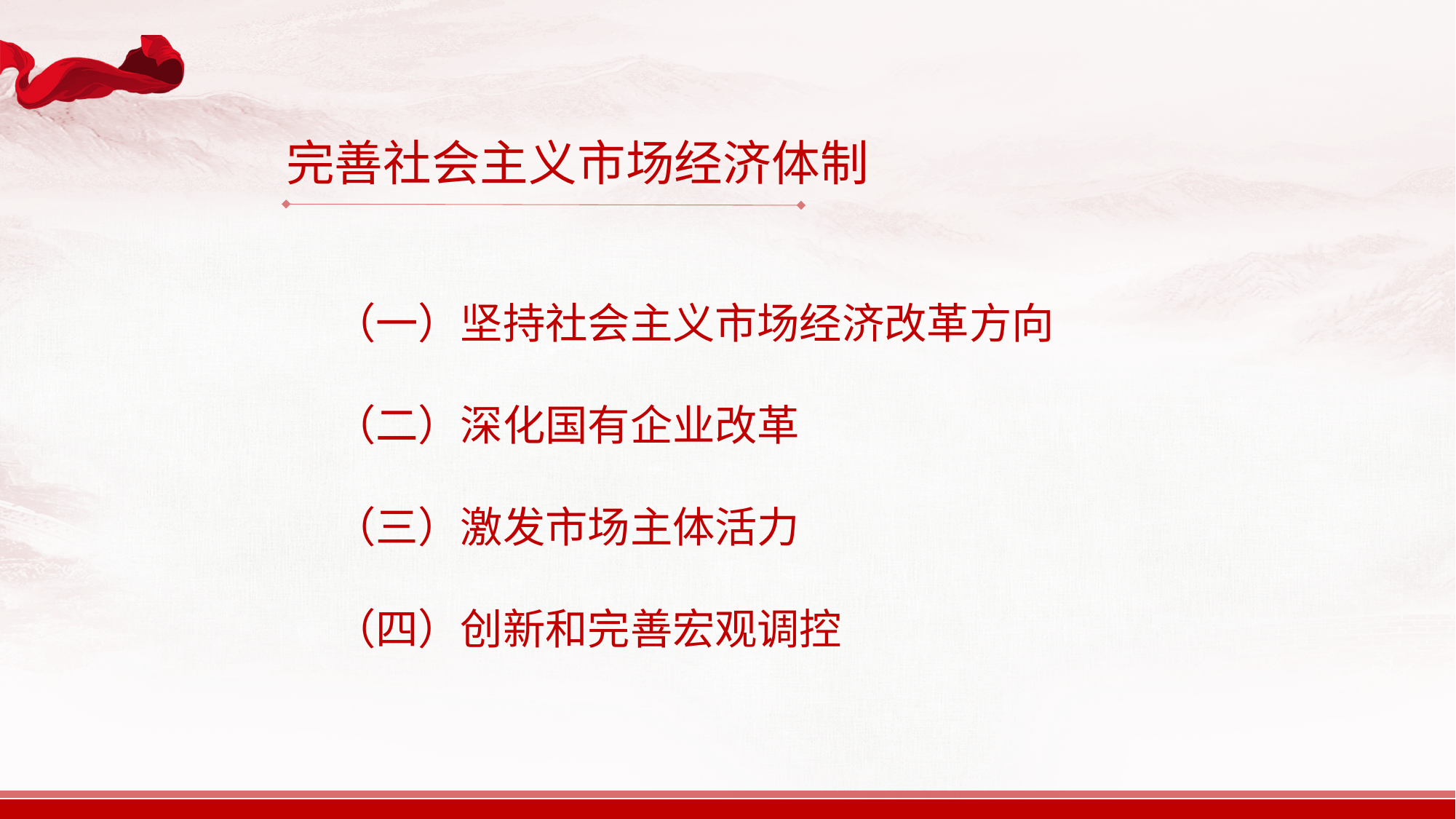

完善社会主义市场经济体制
（一）坚持社会主义市场经济改革方向
（二）深化国有企业改革
（三）激发市场主体活力
（四）创新和完善宏观调控